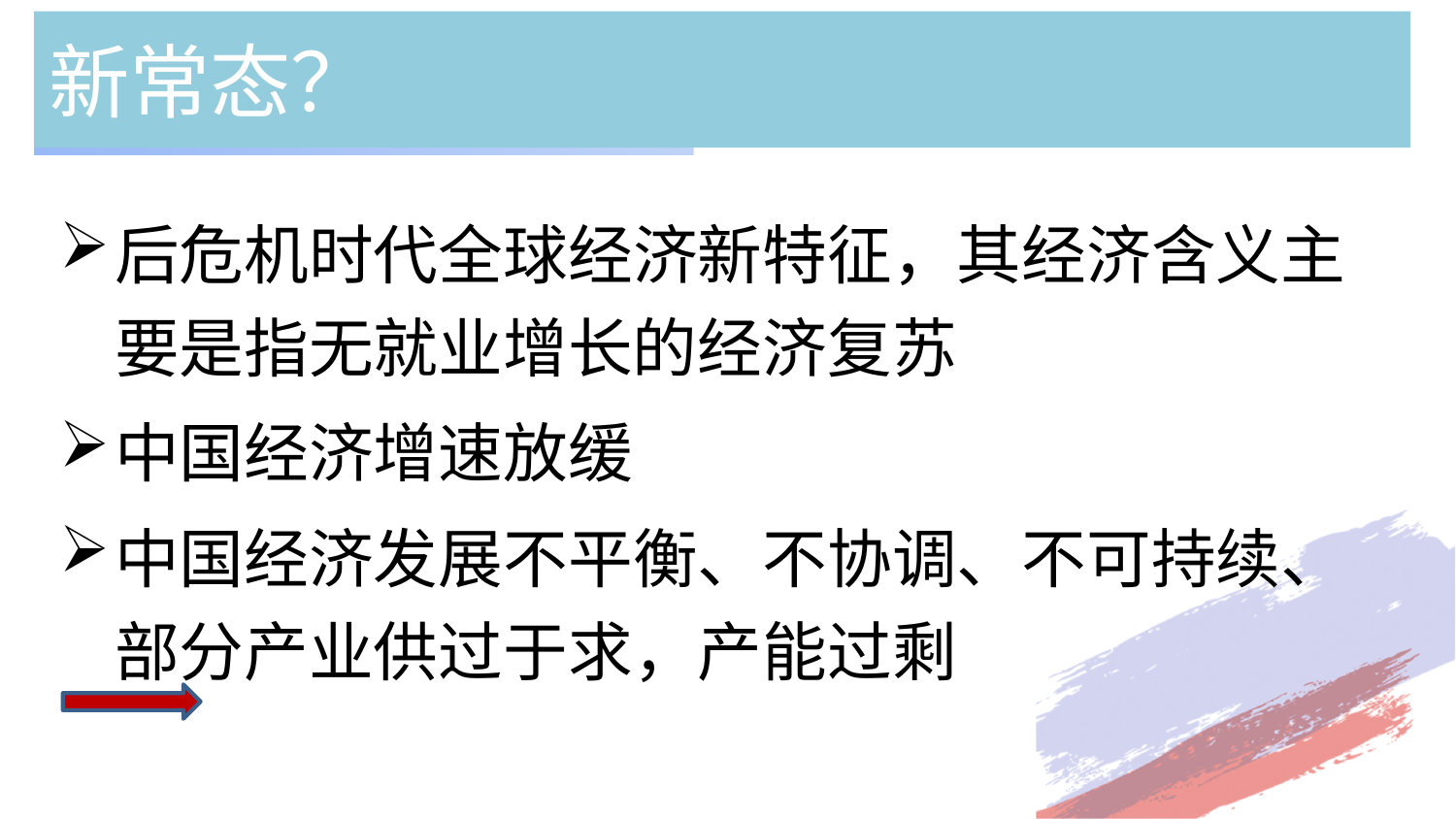

# 新常态？
后危机时代全球经济新特征，其经济含义主要是指无就业增长的经济复苏
中国经济增速放缓
中国经济发展不平衡、不协调、不可持续、部分产业供过于求，产能过剩